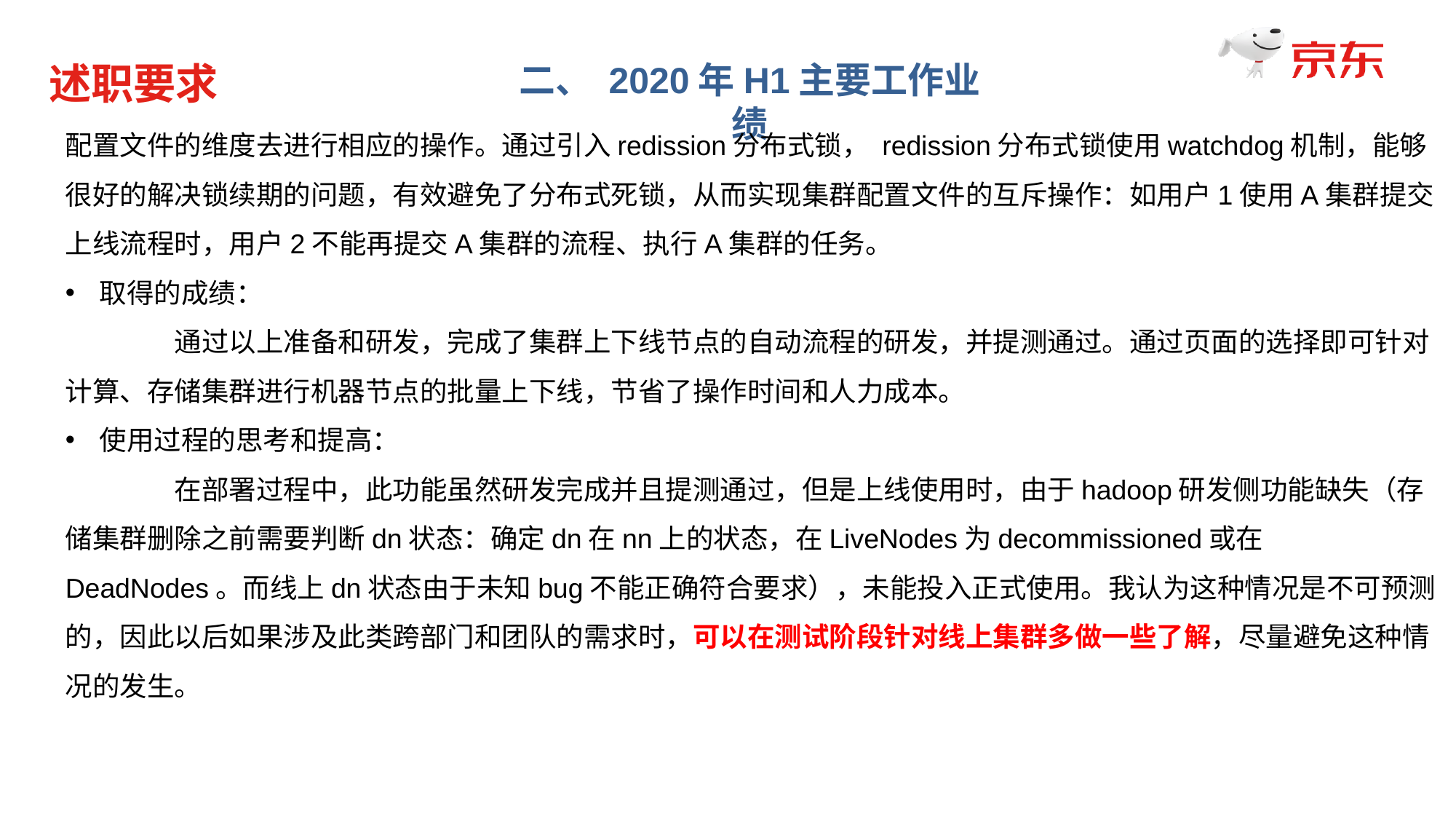

述职要求
二、 2020年H1主要工作业绩
配置文件的维度去进行相应的操作。通过引入redission分布式锁， redission分布式锁使用watchdog机制，能够很好的解决锁续期的问题，有效避免了分布式死锁，从而实现集群配置文件的互斥操作：如用户1使用A集群提交上线流程时，用户2不能再提交A集群的流程、执行A集群的任务。
取得的成绩：
	通过以上准备和研发，完成了集群上下线节点的自动流程的研发，并提测通过。通过页面的选择即可针对计算、存储集群进行机器节点的批量上下线，节省了操作时间和人力成本。
使用过程的思考和提高：
	在部署过程中，此功能虽然研发完成并且提测通过，但是上线使用时，由于hadoop研发侧功能缺失（存储集群删除之前需要判断dn状态：确定dn在nn上的状态，在LiveNodes为decommissioned或在DeadNodes。而线上dn状态由于未知bug不能正确符合要求），未能投入正式使用。我认为这种情况是不可预测的，因此以后如果涉及此类跨部门和团队的需求时，可以在测试阶段针对线上集群多做一些了解，尽量避免这种情况的发生。